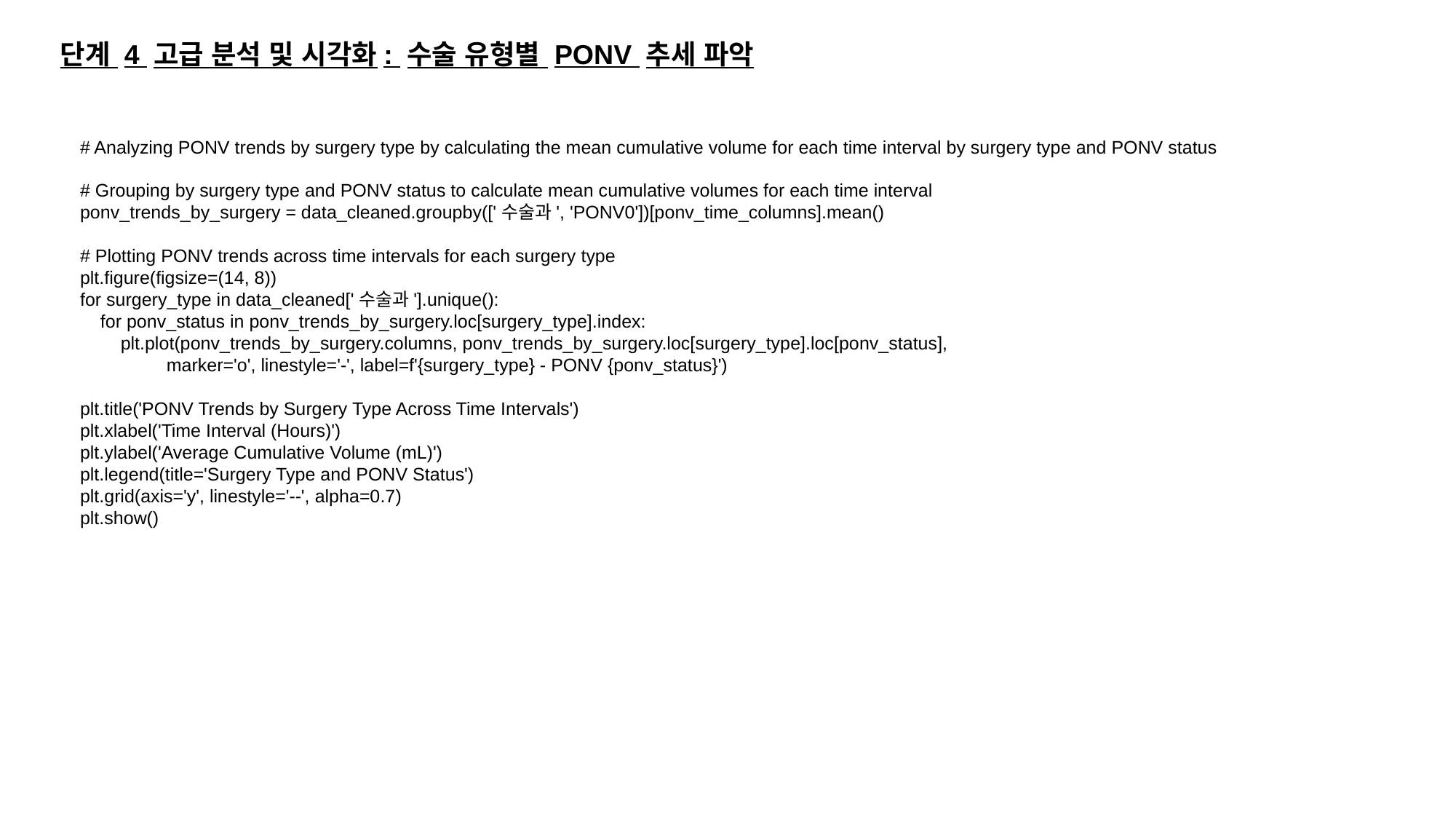

단계 4 고급 분석 및 시각화: 수술 유형별 PONV 추세 파악
# Analyzing PONV trends by surgery type by calculating the mean cumulative volume for each time interval by surgery type and PONV status

# Grouping by surgery type and PONV status to calculate mean cumulative volumes for each time interval
ponv_trends_by_surgery = data_cleaned.groupby(['수술과', 'PONV0'])[ponv_time_columns].mean()

# Plotting PONV trends across time intervals for each surgery type
plt.figure(figsize=(14, 8))
for surgery_type in data_cleaned['수술과'].unique():
    for ponv_status in ponv_trends_by_surgery.loc[surgery_type].index:
        plt.plot(ponv_trends_by_surgery.columns, ponv_trends_by_surgery.loc[surgery_type].loc[ponv_status],
                 marker='o', linestyle='-', label=f'{surgery_type} - PONV {ponv_status}')

plt.title('PONV Trends by Surgery Type Across Time Intervals')
plt.xlabel('Time Interval (Hours)')
plt.ylabel('Average Cumulative Volume (mL)')
plt.legend(title='Surgery Type and PONV Status')
plt.grid(axis='y', linestyle='--', alpha=0.7)
plt.show()